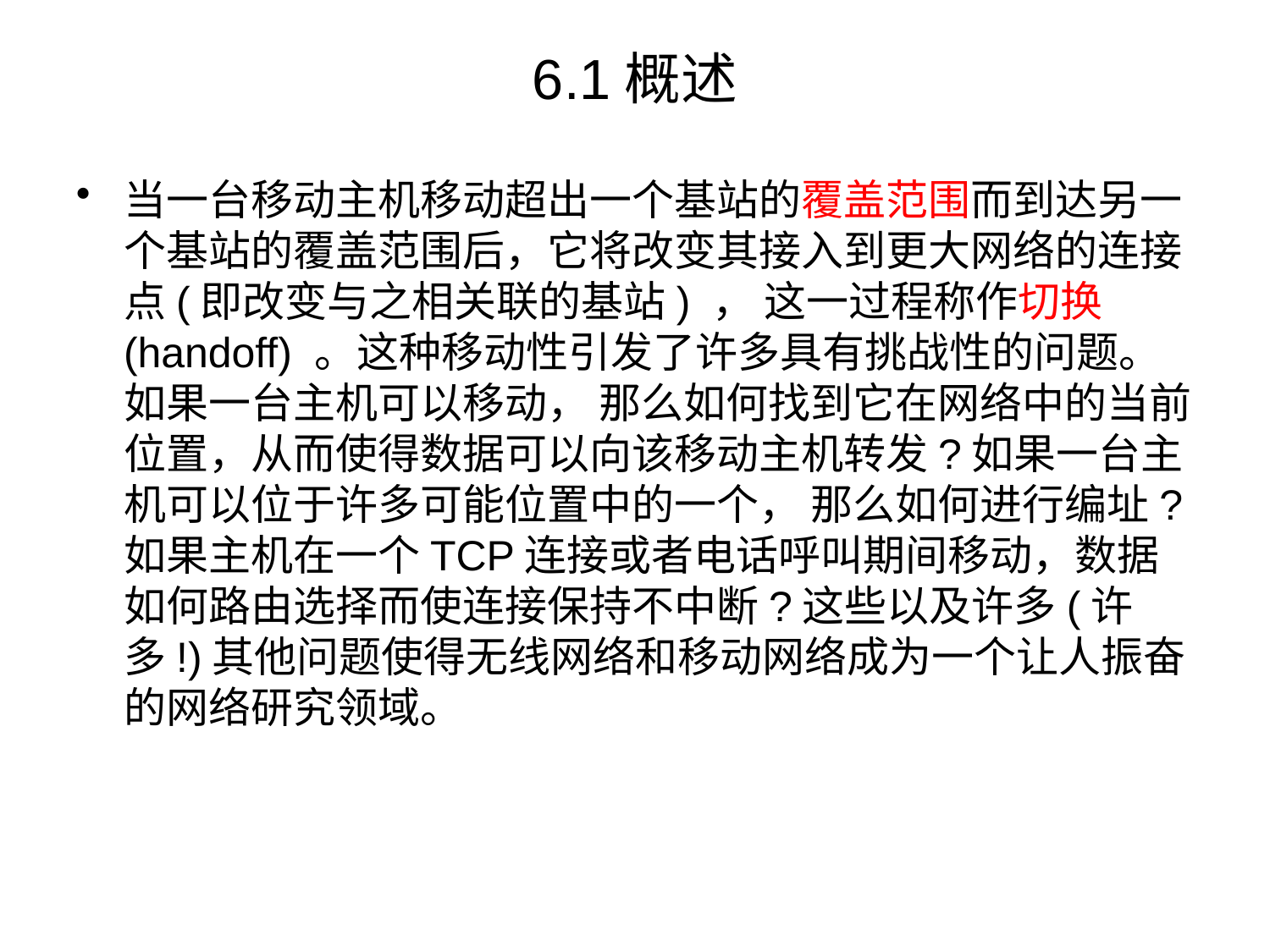

# 6.1概述
当一台移动主机移动超出一个基站的覆盖范围而到达另一个基站的覆盖范围后，它将改变其接入到更大网络的连接点(即改变与之相关联的基站) ， 这一过程称作切换(handoff) 。这种移动性引发了许多具有挑战性的问题。如果一台主机可以移动， 那么如何找到它在网络中的当前位置，从而使得数据可以向该移动主机转发?如果一台主机可以位于许多可能位置中的一个， 那么如何进行编址?如果主机在一个TCP连接或者电话呼叫期间移动，数据如何路由选择而使连接保持不中断?这些以及许多(许多!)其他问题使得无线网络和移动网络成为一个让人振奋的网络研究领域。